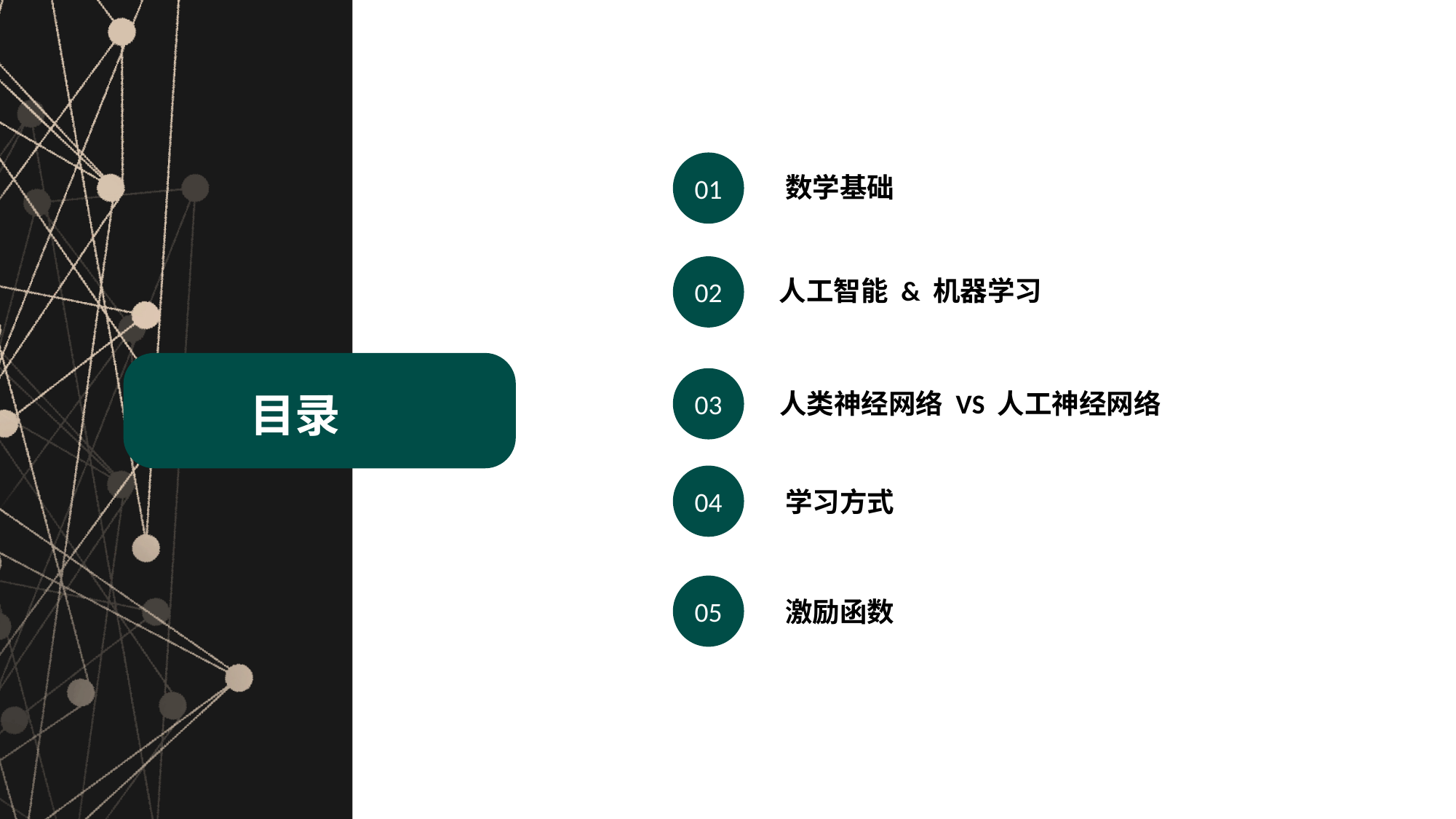

01
数学基础
02
人工智能 & 机器学习

目录
03
人类神经网络 VS 人工神经网络

04
学习方式

05
激励函数